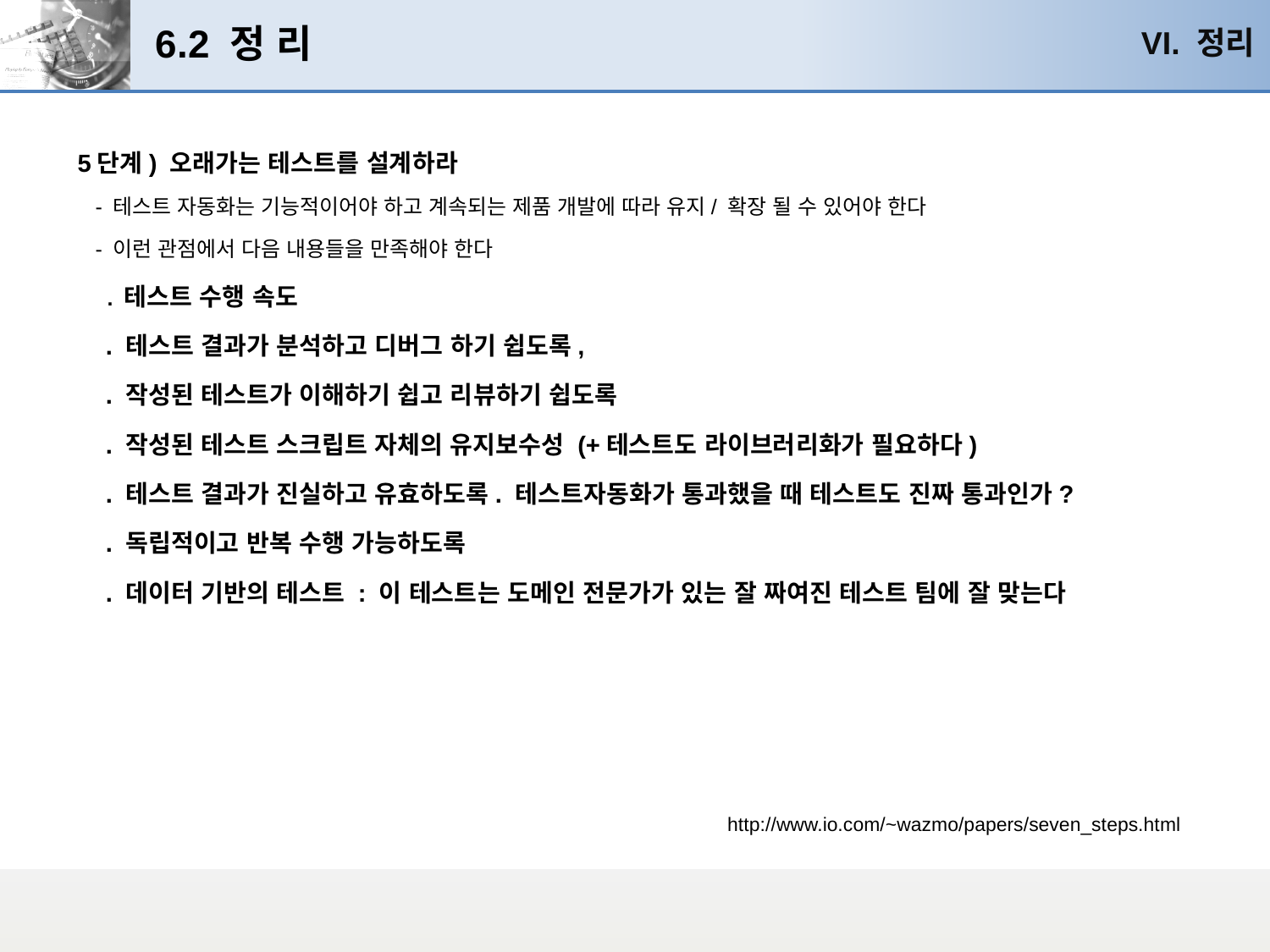

# 6.2 정 리
VI. 정리
5단계) 오래가는 테스트를 설계하라
   - 테스트 자동화는 기능적이어야 하고 계속되는 제품 개발에 따라 유지/ 확장 될 수 있어야 한다
   - 이런 관점에서 다음 내용들을 만족해야 한다
     . 테스트 수행 속도
    . 테스트 결과가 분석하고 디버그 하기 쉽도록,
    . 작성된 테스트가 이해하기 쉽고 리뷰하기 쉽도록
    . 작성된 테스트 스크립트 자체의 유지보수성 (+테스트도 라이브러리화가 필요하다)
    . 테스트 결과가 진실하고 유효하도록. 테스트자동화가 통과했을 때 테스트도 진짜 통과인가?
    . 독립적이고 반복 수행 가능하도록
    . 데이터 기반의 테스트 : 이 테스트는 도메인 전문가가 있는 잘 짜여진 테스트 팀에 잘 맞는다
http://www.io.com/~wazmo/papers/seven_steps.html